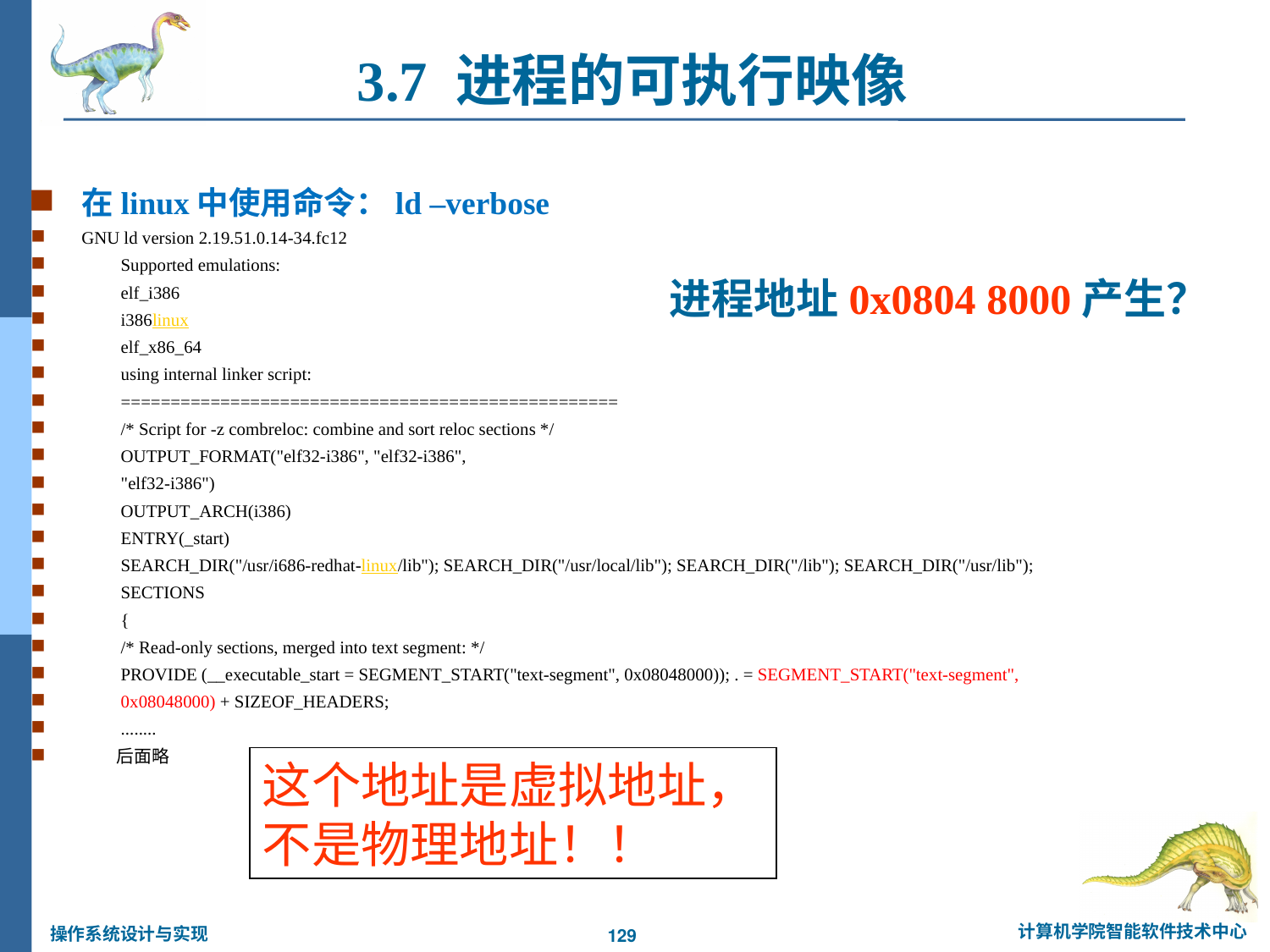

3.7 进程的可执行映像
在linux中使用命令：ld –verbose
GNU ld version 2.19.51.0.14-34.fc12
　　Supported emulations:
　　elf_i386
　　i386linux
　　elf_x86_64
　　using internal linker script:
　　==================================================
　　/* Script for -z combreloc: combine and sort reloc sections */
　　OUTPUT_FORMAT("elf32-i386", "elf32-i386",
　　"elf32-i386")
　　OUTPUT_ARCH(i386)
　　ENTRY(_start)
　　SEARCH_DIR("/usr/i686-redhat-linux/lib"); SEARCH_DIR("/usr/local/lib"); SEARCH_DIR("/lib"); SEARCH_DIR("/usr/lib");
　　SECTIONS
　　{
　　/* Read-only sections, merged into text segment: */
　　PROVIDE (__executable_start = SEGMENT_START("text-segment", 0x08048000)); . = SEGMENT_START("text-segment",
　　0x08048000) + SIZEOF_HEADERS;
　　........
　　后面略

进程地址0x0804 8000产生？
这个地址是虚拟地址，不是物理地址！！